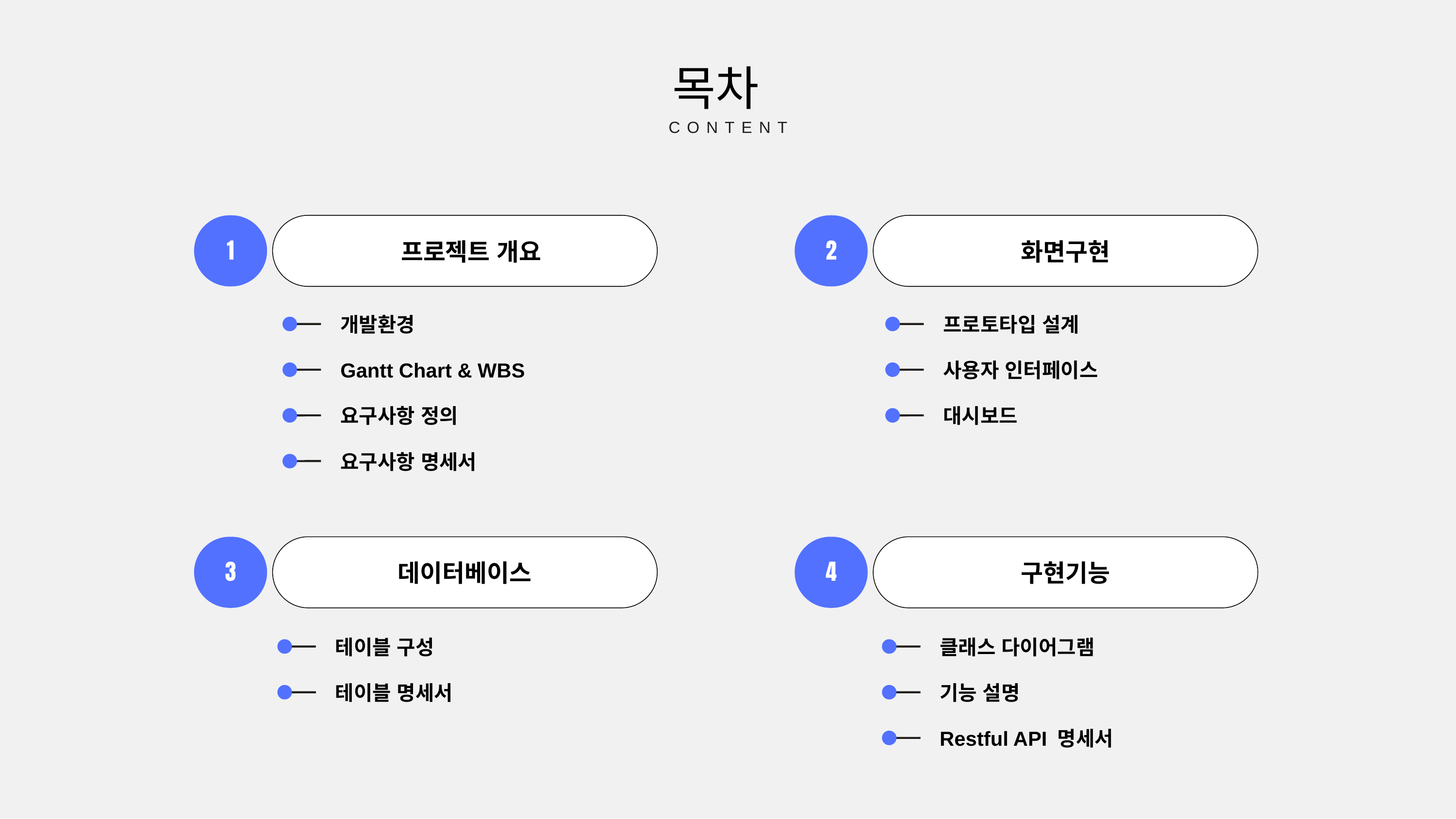

목차
CONTENT
1
 프로젝트 개요
2
화면구현
개발환경

프로토타입 설계

Gantt Chart & WBS

사용자 인터페이스

요구사항 정의

대시보드

요구사항 명세서

3
데이터베이스
4
구현기능
테이블 구성

클래스 다이어그램

테이블 명세서

기능 설명

Restful API 명세서